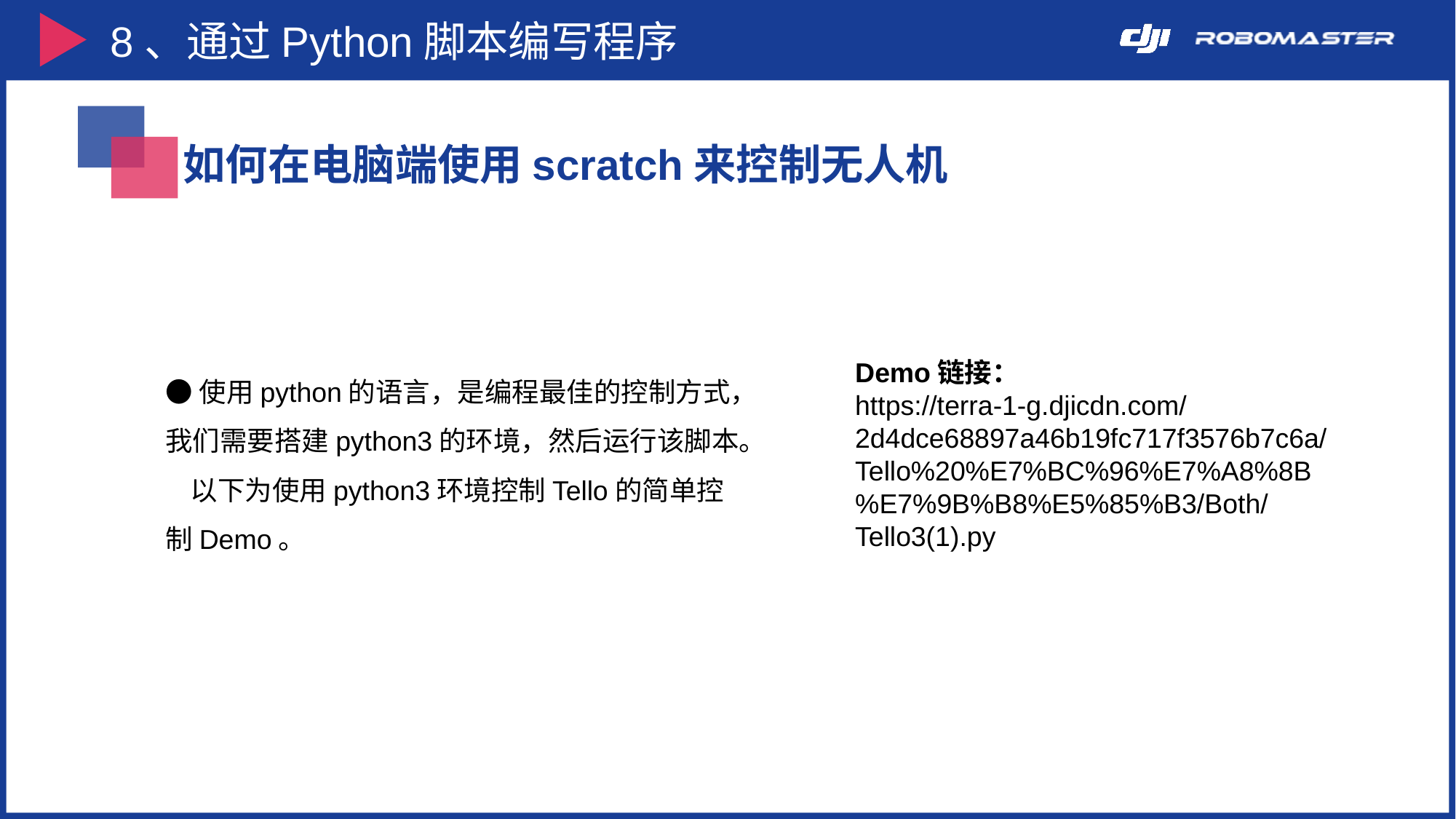

8、通过Python脚本编写程序

如何在电脑端使用scratch来控制无人机

Demo链接：
https://terra-1-g.djicdn.com/2d4dce68897a46b19fc717f3576b7c6a/Tello%20%E7%BC%96%E7%A8%8B%E7%9B%B8%E5%85%B3/Both/Tello3(1).py
●使用python的语言，是编程最佳的控制方式，我们需要搭建python3的环境，然后运行该脚本。
   以下为使用python3环境控制Tello的简单控制Demo。